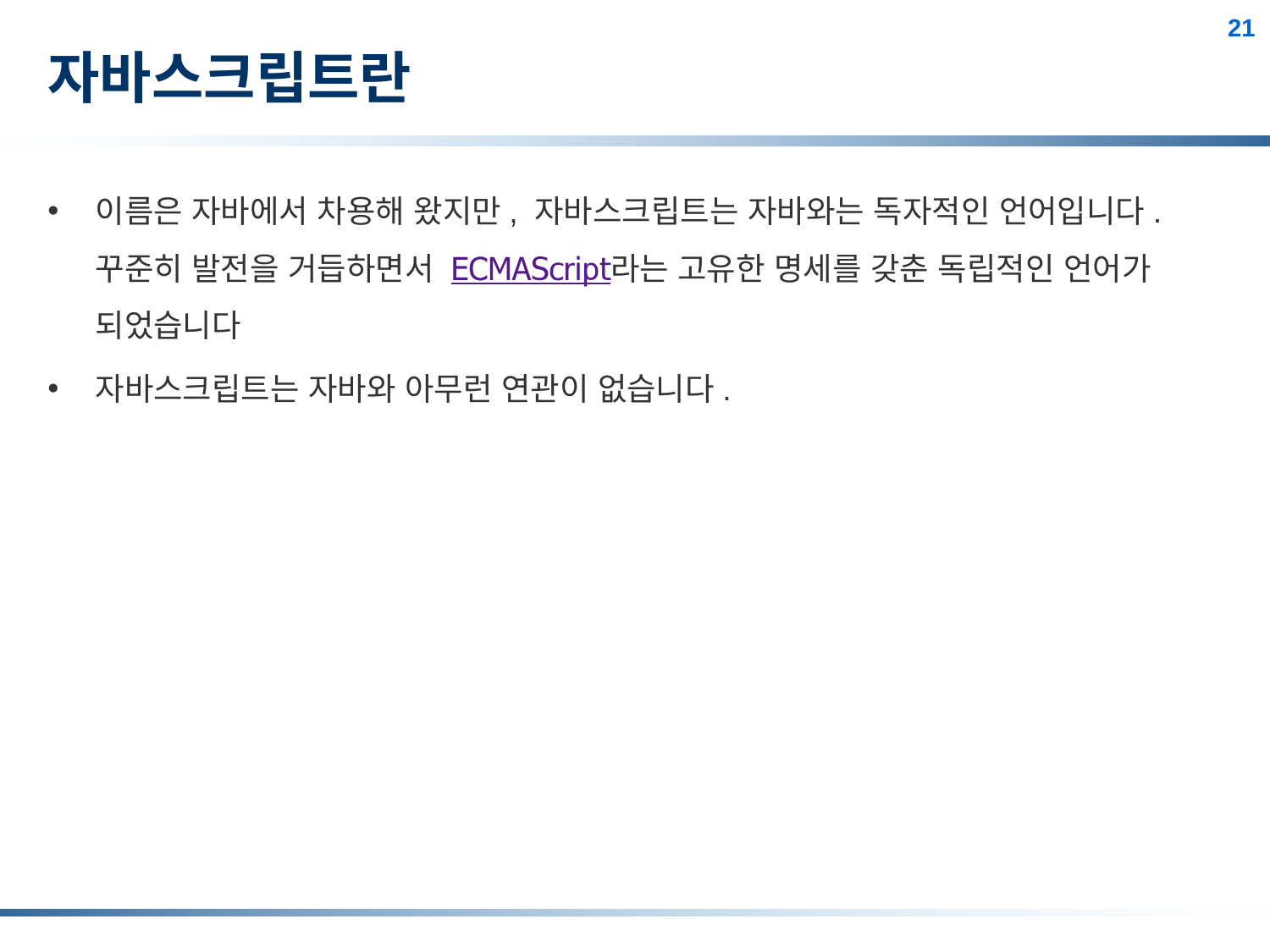

# 자바스크립트란
이름은 자바에서 차용해 왔지만, 자바스크립트는 자바와는 독자적인 언어입니다. 꾸준히 발전을 거듭하면서 ECMAScript라는 고유한 명세를 갖춘 독립적인 언어가 되었습니다
자바스크립트는 자바와 아무런 연관이 없습니다.